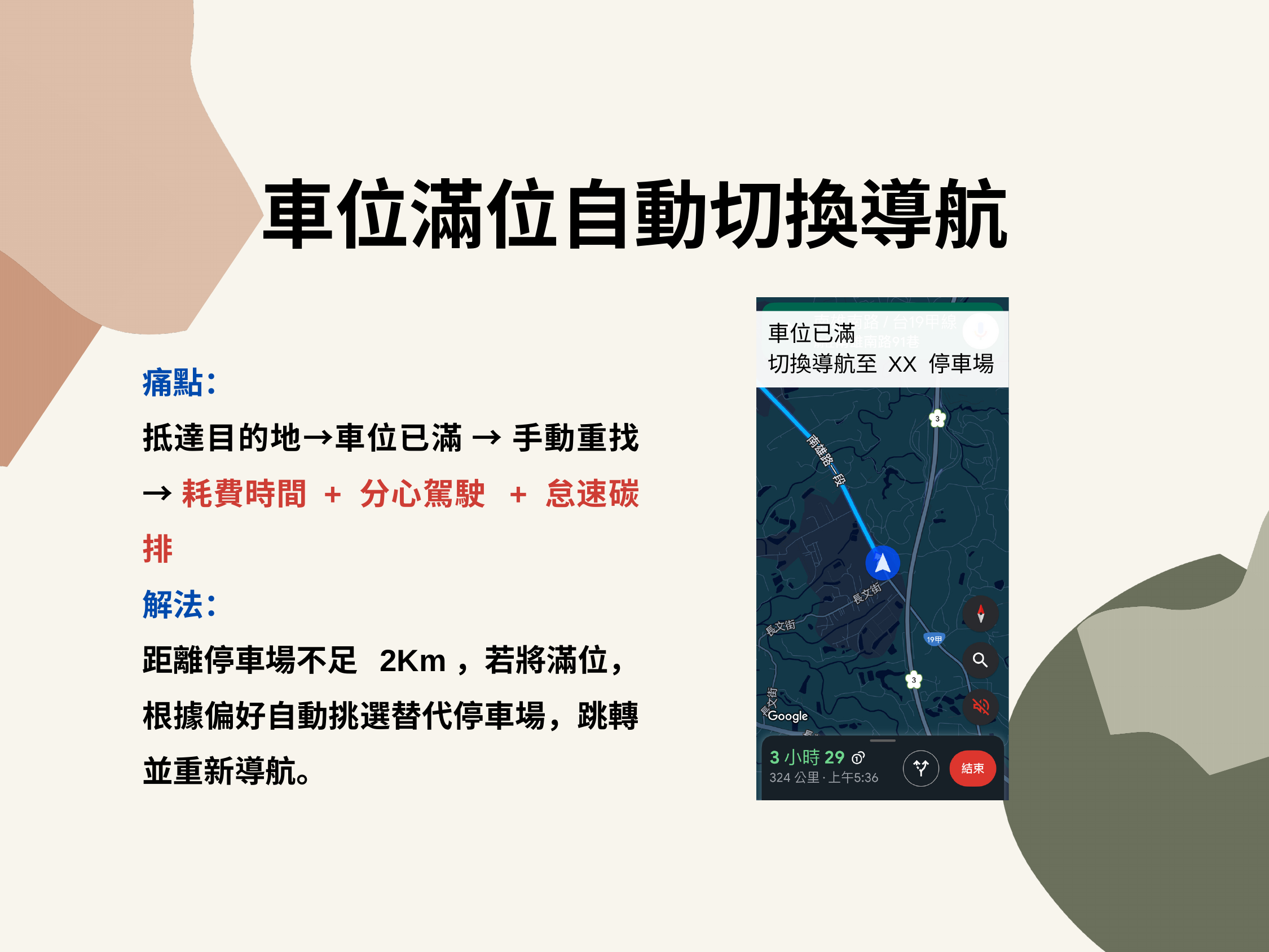

車位滿位自動切換導航

車位已滿
切換導航至 XX 停車場
痛點：
抵達目的地→車位已滿 → 手動重找 → 耗費時間 + 分心駕駛  + 怠速碳排
解法：
距離停車場不足  2Km，若將滿位，根據偏好自動挑選替代停車場，跳轉並重新導航。